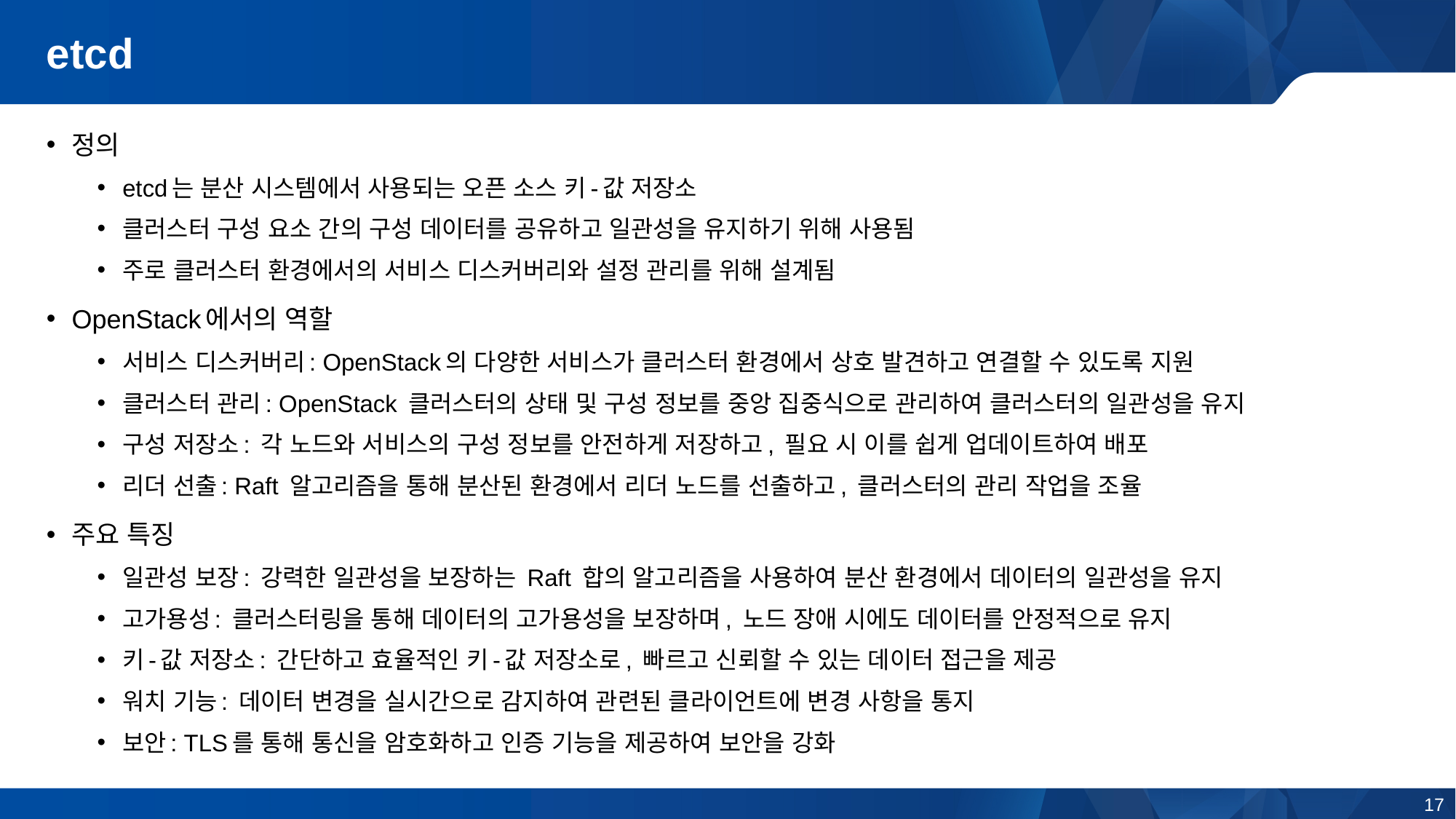

# etcd
정의
etcd는 분산 시스템에서 사용되는 오픈 소스 키-값 저장소
클러스터 구성 요소 간의 구성 데이터를 공유하고 일관성을 유지하기 위해 사용됨
주로 클러스터 환경에서의 서비스 디스커버리와 설정 관리를 위해 설계됨
OpenStack에서의 역할
서비스 디스커버리: OpenStack의 다양한 서비스가 클러스터 환경에서 상호 발견하고 연결할 수 있도록 지원
클러스터 관리: OpenStack 클러스터의 상태 및 구성 정보를 중앙 집중식으로 관리하여 클러스터의 일관성을 유지
구성 저장소: 각 노드와 서비스의 구성 정보를 안전하게 저장하고, 필요 시 이를 쉽게 업데이트하여 배포
리더 선출: Raft 알고리즘을 통해 분산된 환경에서 리더 노드를 선출하고, 클러스터의 관리 작업을 조율
주요 특징
일관성 보장: 강력한 일관성을 보장하는 Raft 합의 알고리즘을 사용하여 분산 환경에서 데이터의 일관성을 유지
고가용성: 클러스터링을 통해 데이터의 고가용성을 보장하며, 노드 장애 시에도 데이터를 안정적으로 유지
키-값 저장소: 간단하고 효율적인 키-값 저장소로, 빠르고 신뢰할 수 있는 데이터 접근을 제공
워치 기능: 데이터 변경을 실시간으로 감지하여 관련된 클라이언트에 변경 사항을 통지
보안: TLS를 통해 통신을 암호화하고 인증 기능을 제공하여 보안을 강화

17